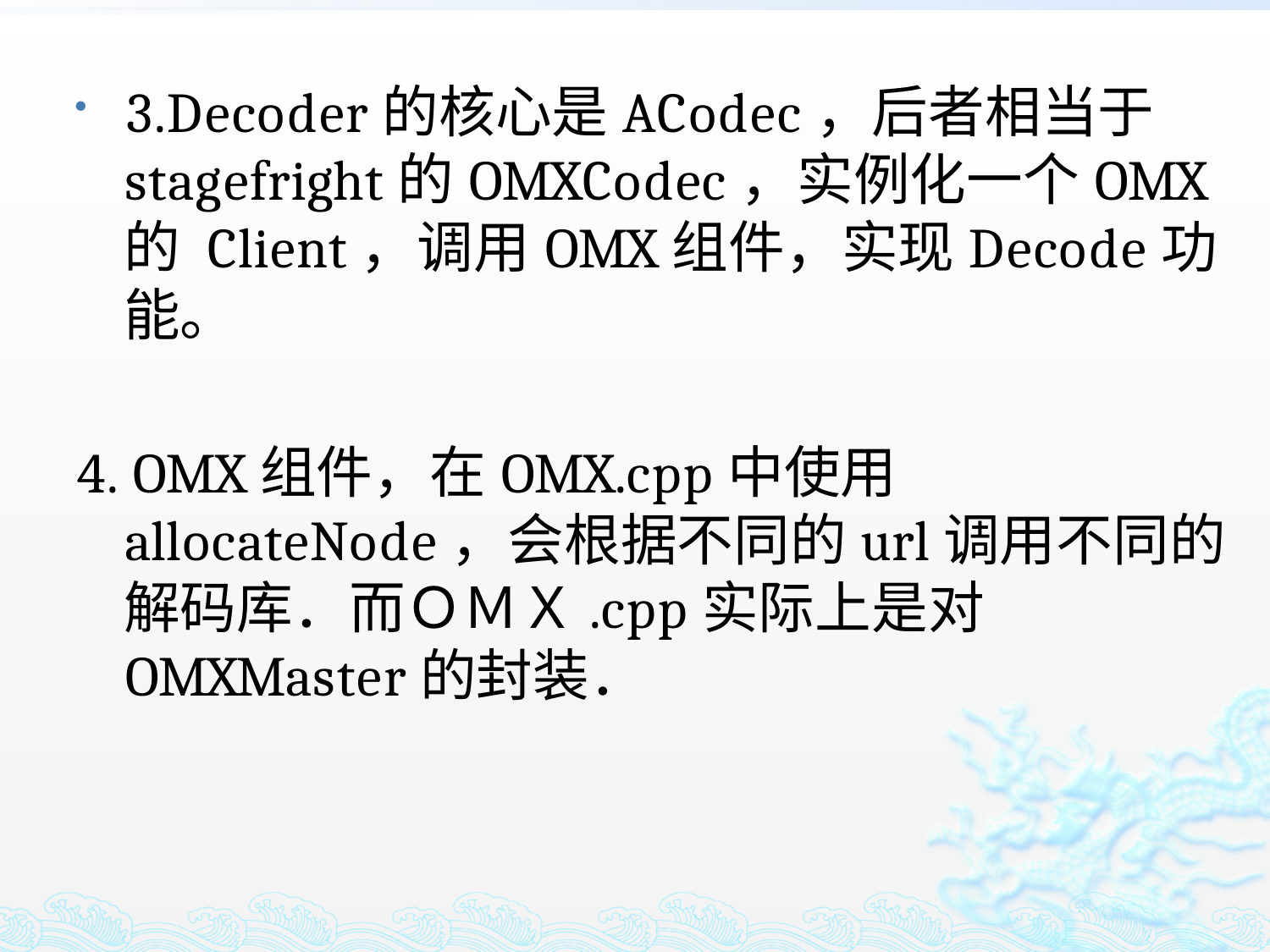

3.Decoder的核心是ACodec，后者相当于stagefright的OMXCodec，实例化一个OMX的 Client，调用OMX组件，实现Decode功能。

4. OMX组件，在OMX.cpp中使用allocateNode，会根据不同的url调用不同的解码库．而ＯＭＸ.cpp实际上是对OMXMaster的封装．